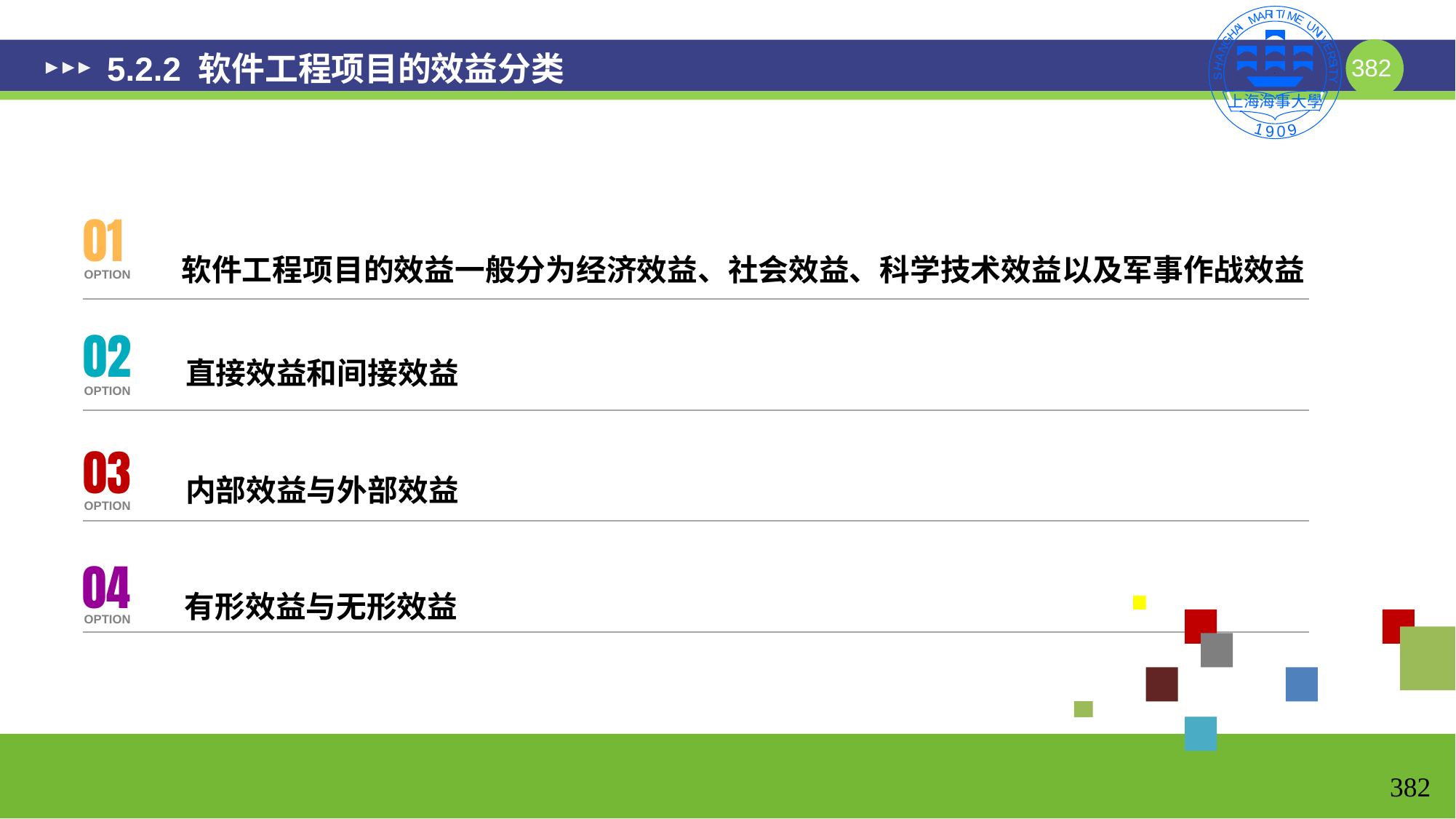

# 5.2.2 软件工程项目的效益分类
01
OPTION
软件工程项目的效益一般分为经济效益、社会效益、科学技术效益以及军事作战效益
02
OPTION
直接效益和间接效益
03
OPTION
内部效益与外部效益
04
OPTION
有形效益与无形效益

382
382